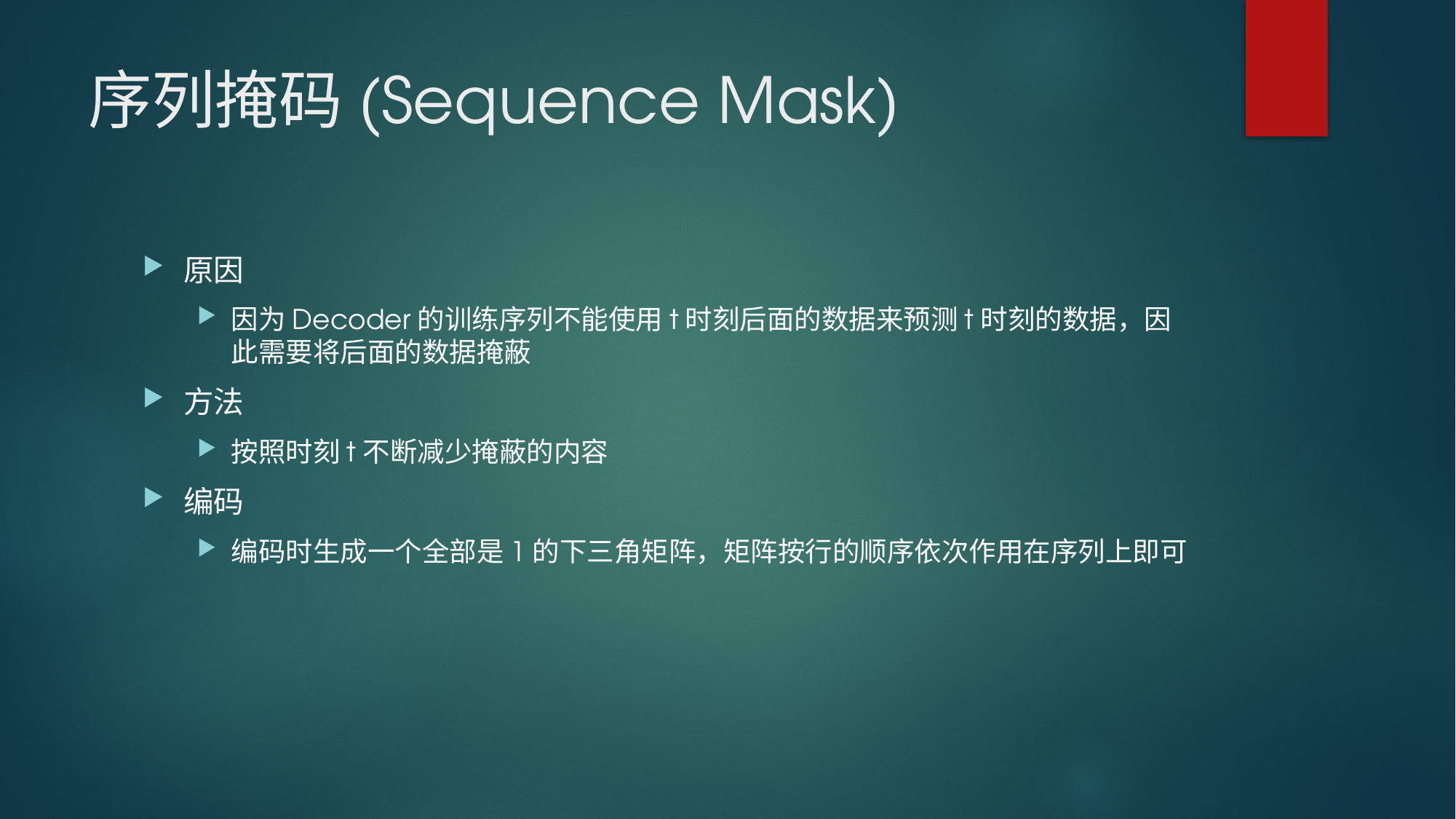

# 序列掩码(Sequence Mask)
原因
因为Decoder的训练序列不能使用t时刻后面的数据来预测t时刻的数据，因此需要将后面的数据掩蔽
方法
按照时刻t不断减少掩蔽的内容
编码
编码时生成一个全部是1的下三角矩阵，矩阵按行的顺序依次作用在序列上即可